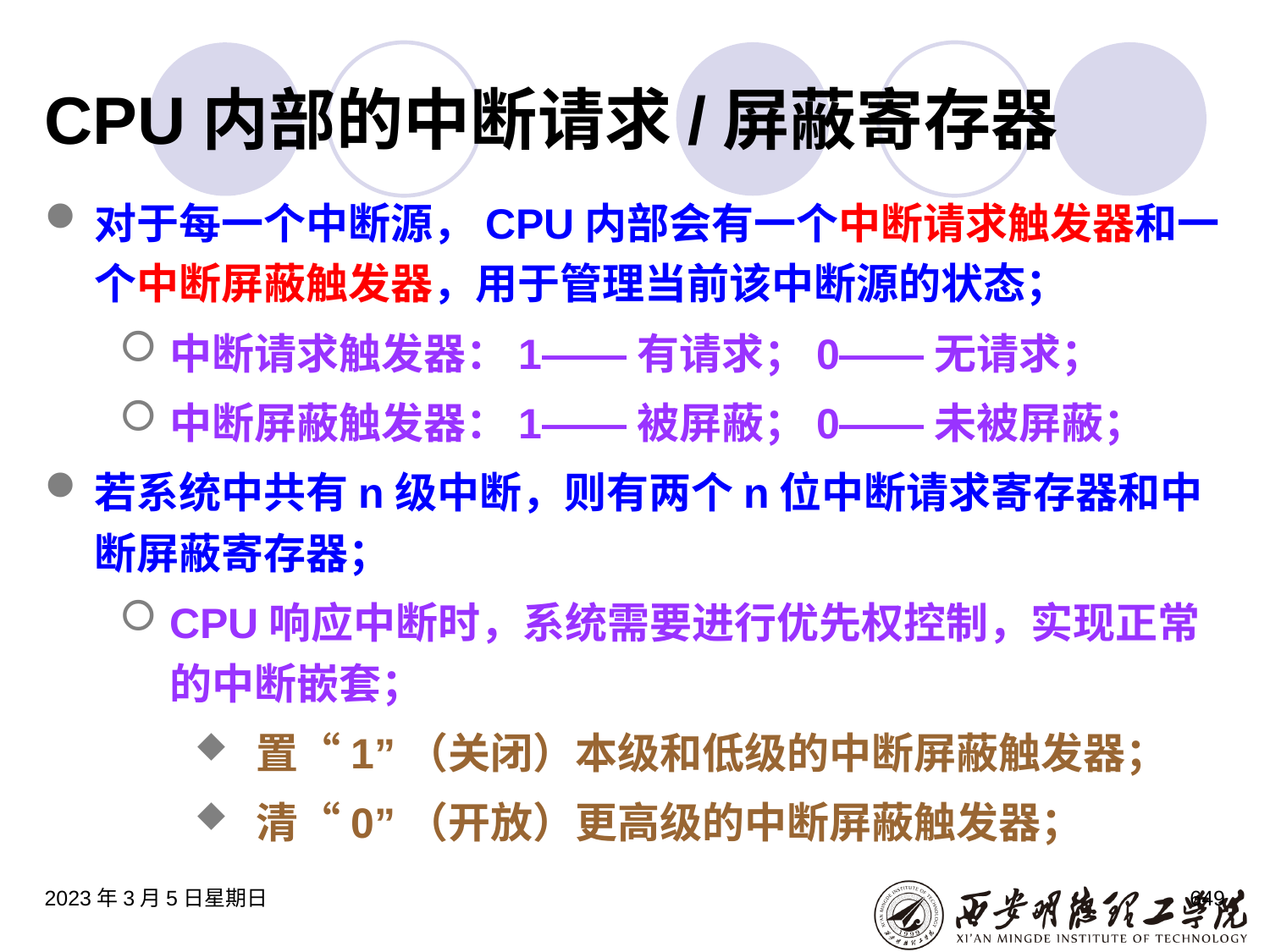

# CPU内部的中断请求/屏蔽寄存器
对于每一个中断源，CPU内部会有一个中断请求触发器和一个中断屏蔽触发器，用于管理当前该中断源的状态；
中断请求触发器：1——有请求；0——无请求；
中断屏蔽触发器：1——被屏蔽；0——未被屏蔽；
若系统中共有n级中断，则有两个n位中断请求寄存器和中断屏蔽寄存器；
CPU响应中断时，系统需要进行优先权控制，实现正常的中断嵌套；
置“1”（关闭）本级和低级的中断屏蔽触发器；
清“0”（开放）更高级的中断屏蔽触发器；
2023年3月5日星期日
649